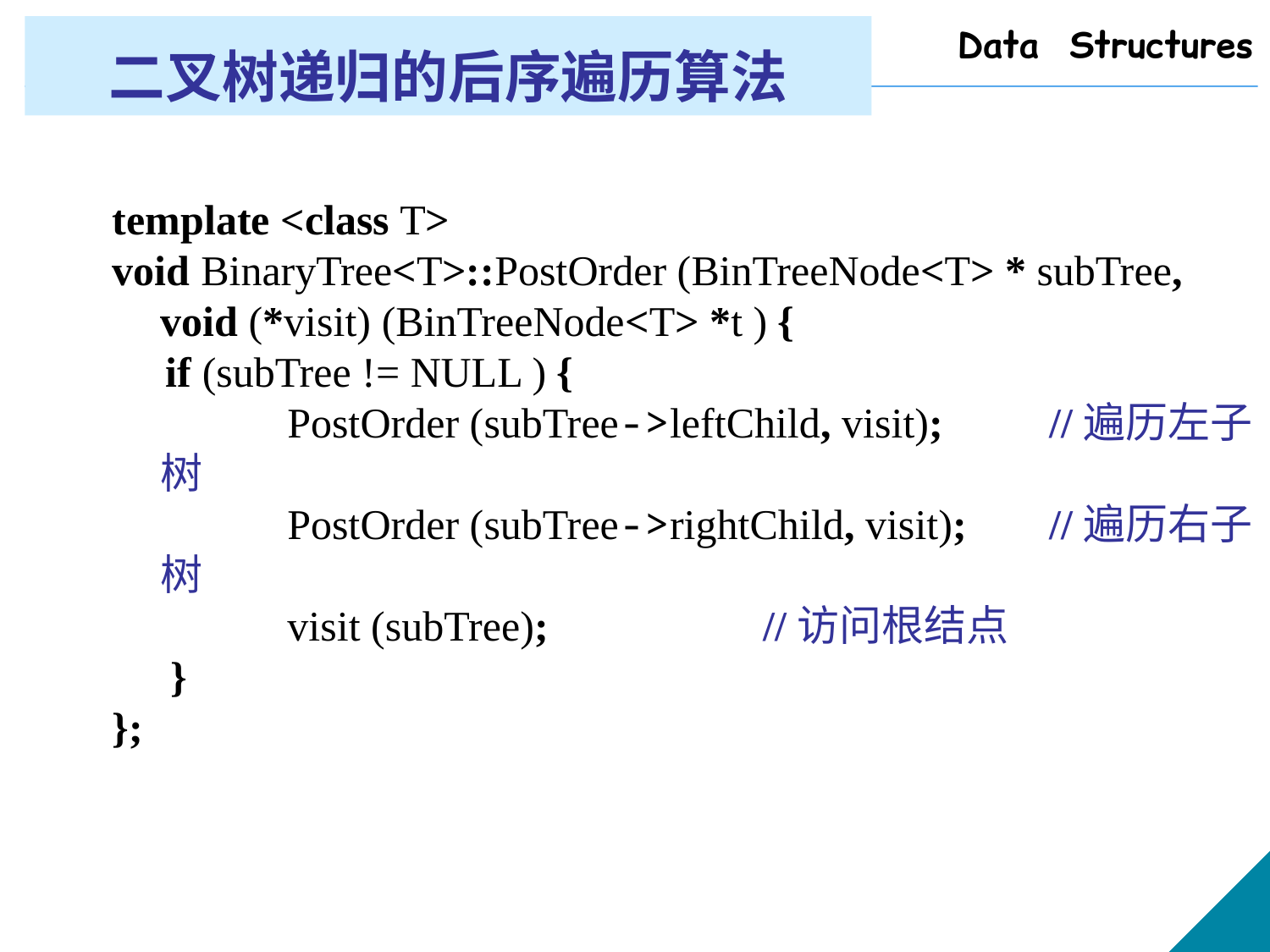

# 二叉树递归的后序遍历算法
template <class T>
void BinaryTree<T>::PostOrder (BinTreeNode<T> * subTree, void (*visit) (BinTreeNode<T> *t ) {
     if (subTree != NULL ) {
          	PostOrder (subTree->leftChild, visit);	//遍历左子树
		PostOrder (subTree->rightChild, visit); 	//遍历右子树
		visit (subTree);	         //访问根结点
	 }
};